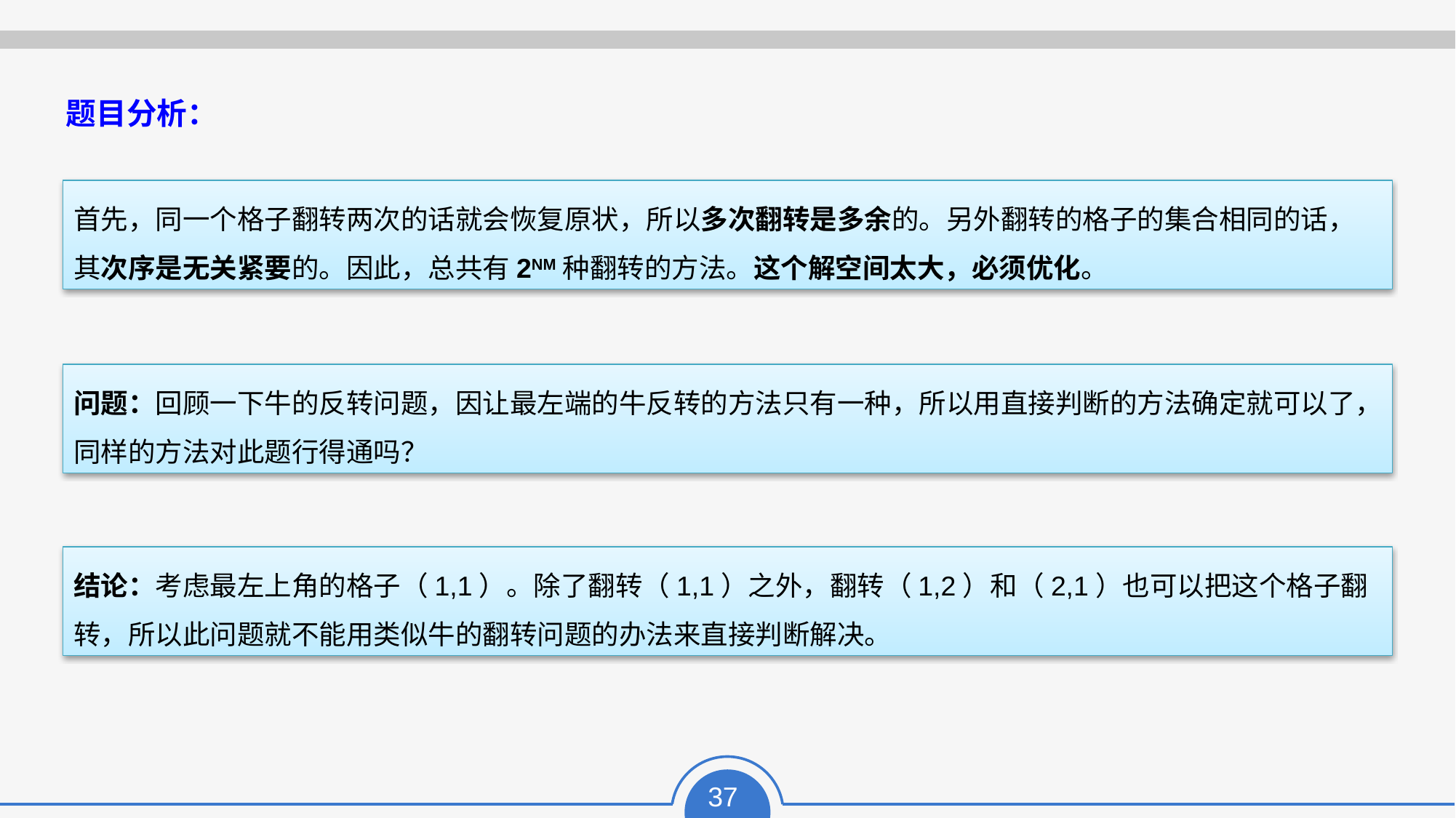

题目分析：
首先，同一个格子翻转两次的话就会恢复原状，所以多次翻转是多余的。另外翻转的格子的集合相同的话，其次序是无关紧要的。因此，总共有2NM种翻转的方法。这个解空间太大，必须优化。
问题：回顾一下牛的反转问题，因让最左端的牛反转的方法只有一种，所以用直接判断的方法确定就可以了，同样的方法对此题行得通吗？
结论：考虑最左上角的格子（1,1）。除了翻转（1,1）之外，翻转（1,2）和（2,1）也可以把这个格子翻转，所以此问题就不能用类似牛的翻转问题的办法来直接判断解决。